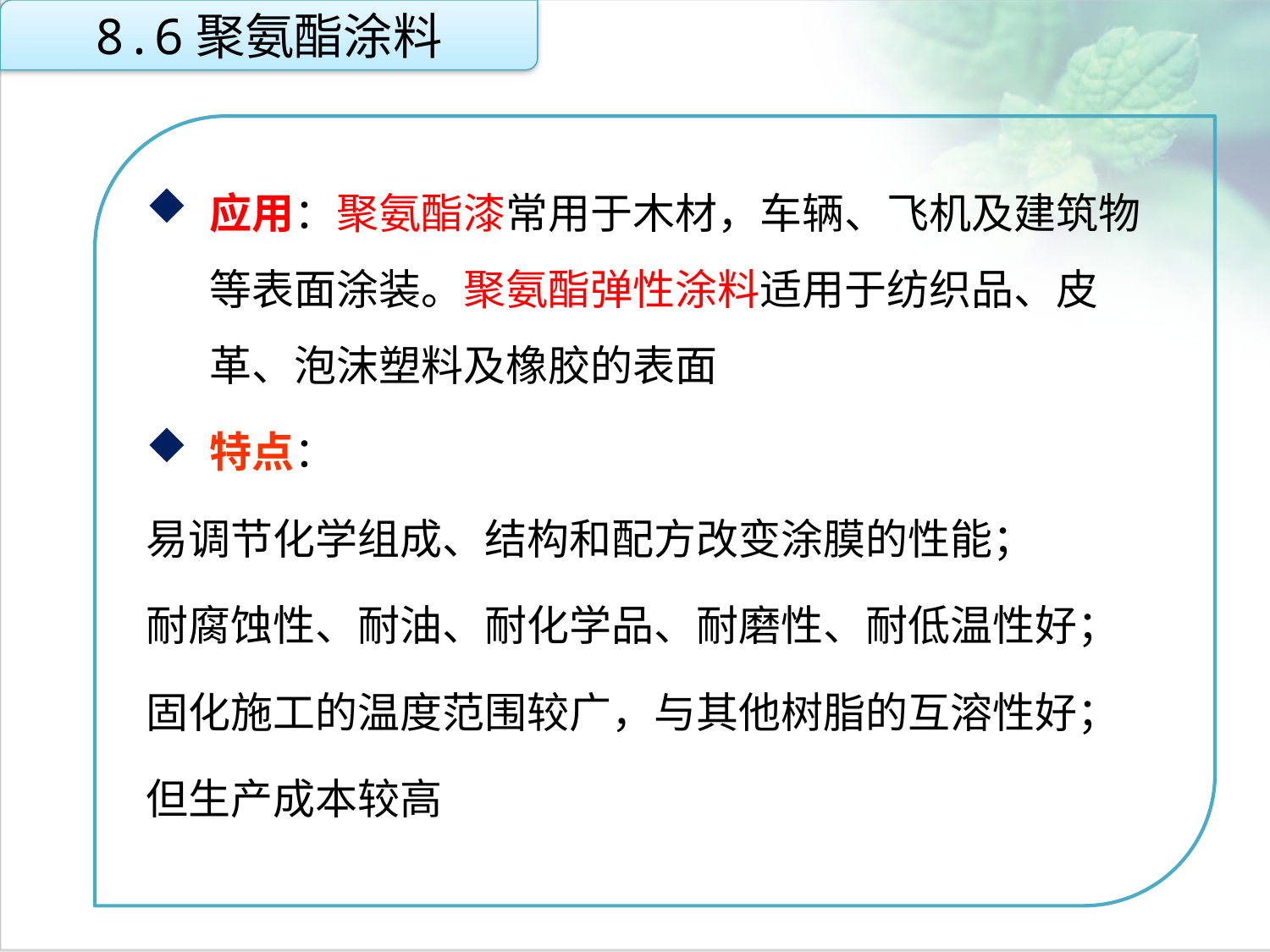

8.6聚氨酯涂料
应用：聚氨酯漆常用于木材，车辆、飞机及建筑物等表面涂装。聚氨酯弹性涂料适用于纺织品、皮革、泡沫塑料及橡胶的表面
特点：
易调节化学组成、结构和配方改变涂膜的性能；
耐腐蚀性、耐油、耐化学品、耐磨性、耐低温性好；
固化施工的温度范围较广，与其他树脂的互溶性好；
但生产成本较高

点击添加文本
点击添加文本
点击添加文本
点击添加文本